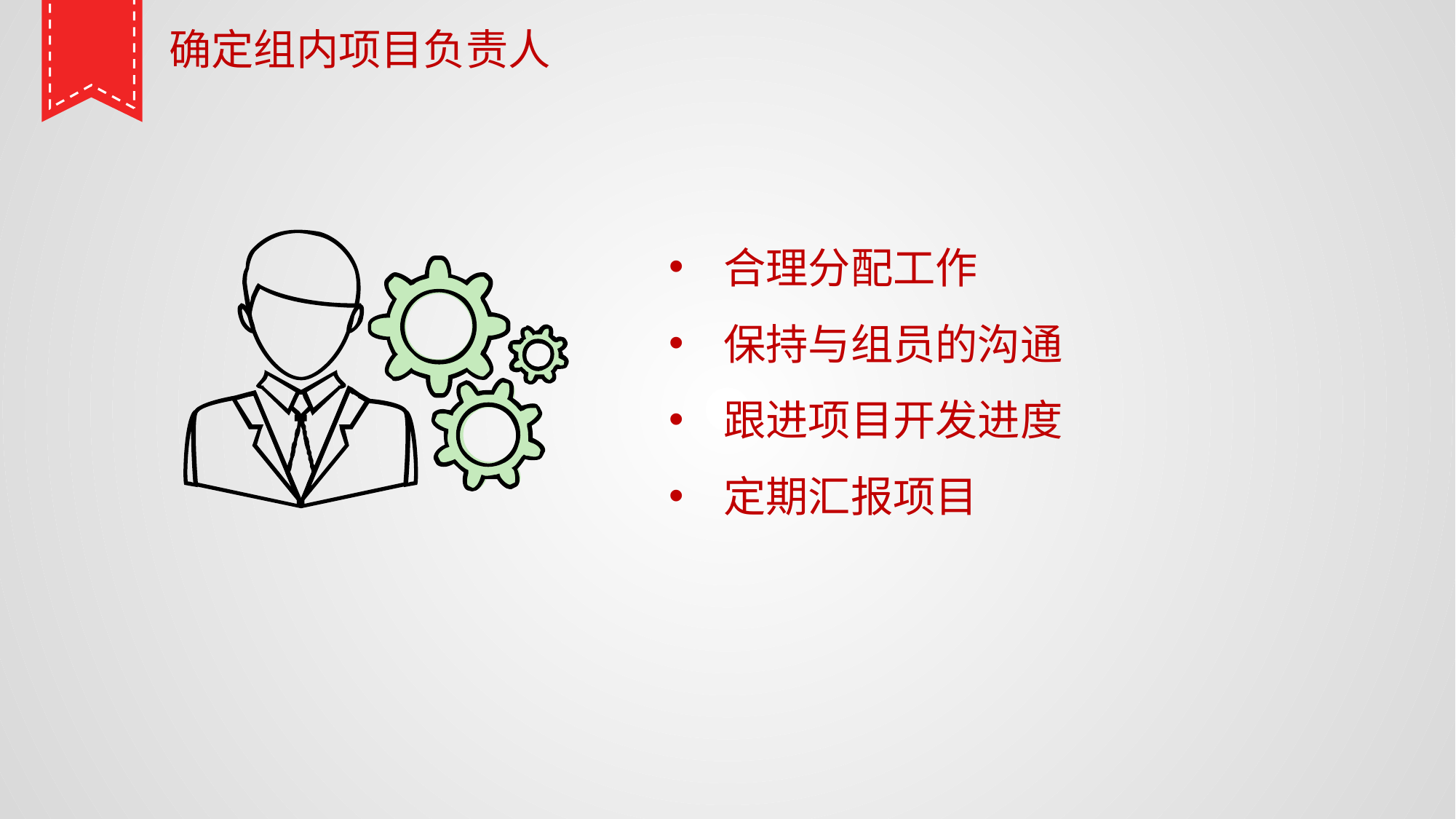

确定组内项目负责人
合理分配工作
保持与组员的沟通
跟进项目开发进度
定期汇报项目